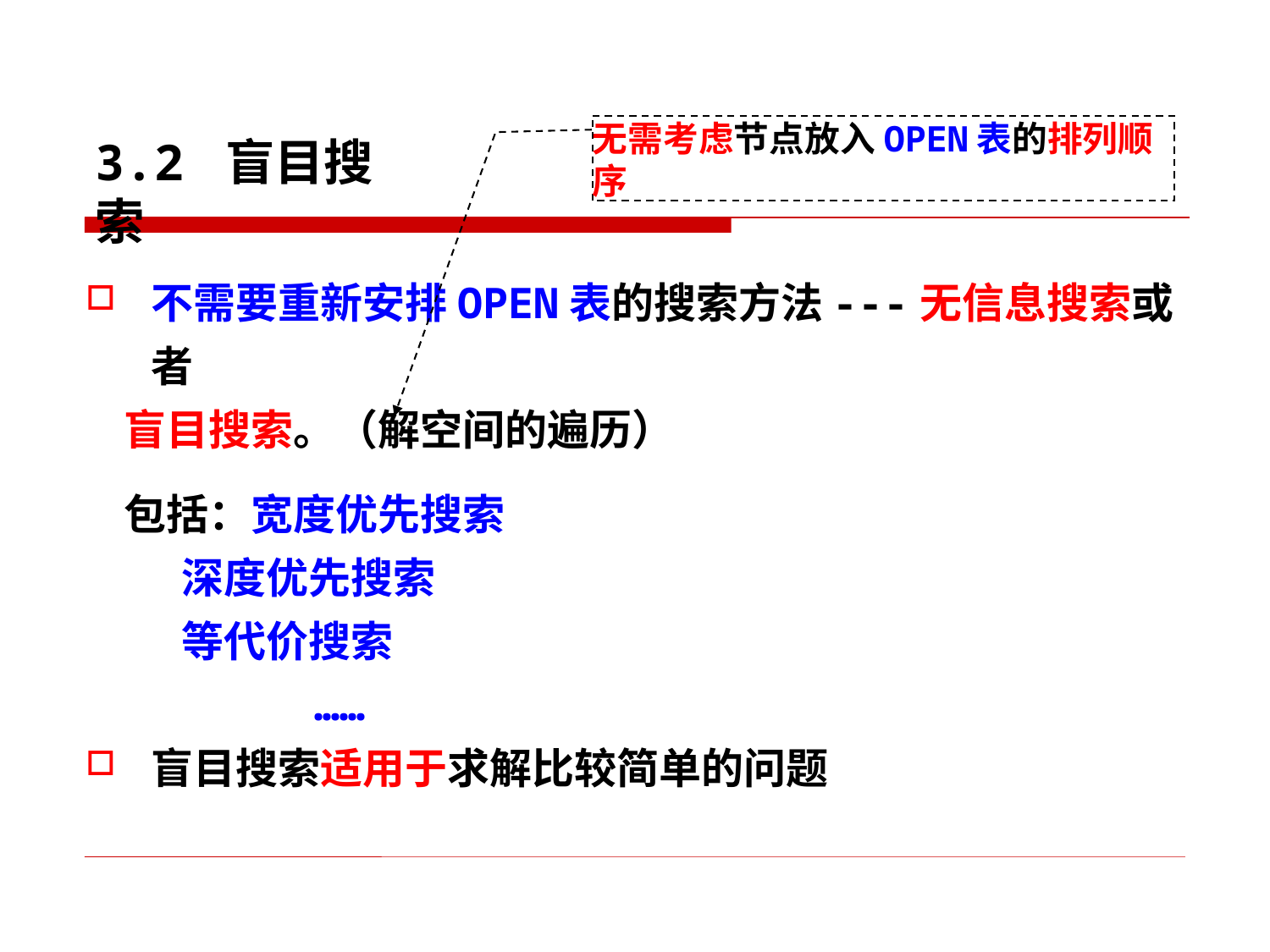

无需考虑节点放入OPEN表的排列顺序
3.2 盲目搜索
不需要重新安排OPEN表的搜索方法---无信息搜索或者
   盲目搜索。（解空间的遍历）
   包括：宽度优先搜索
         深度优先搜索
         等代价搜索
         ……
盲目搜索适用于求解比较简单的问题